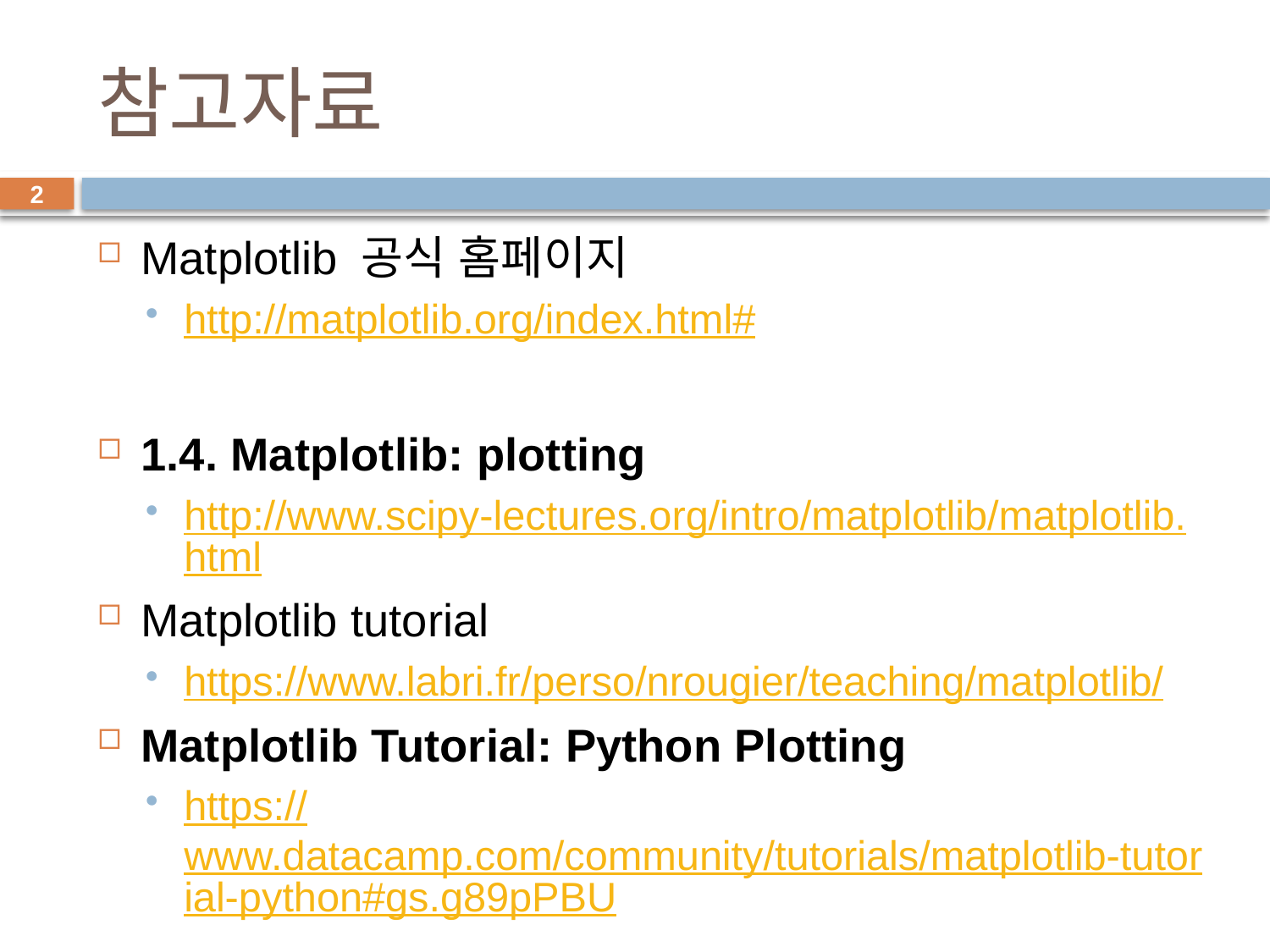

# 참고자료
2
Matplotlib 공식 홈페이지
http://matplotlib.org/index.html#

1.4. Matplotlib: plotting
http://www.scipy-lectures.org/intro/matplotlib/matplotlib.html
Matplotlib tutorial
https://www.labri.fr/perso/nrougier/teaching/matplotlib/
Matplotlib Tutorial: Python Plotting
https://www.datacamp.com/community/tutorials/matplotlib-tutorial-python#gs.g89pPBU